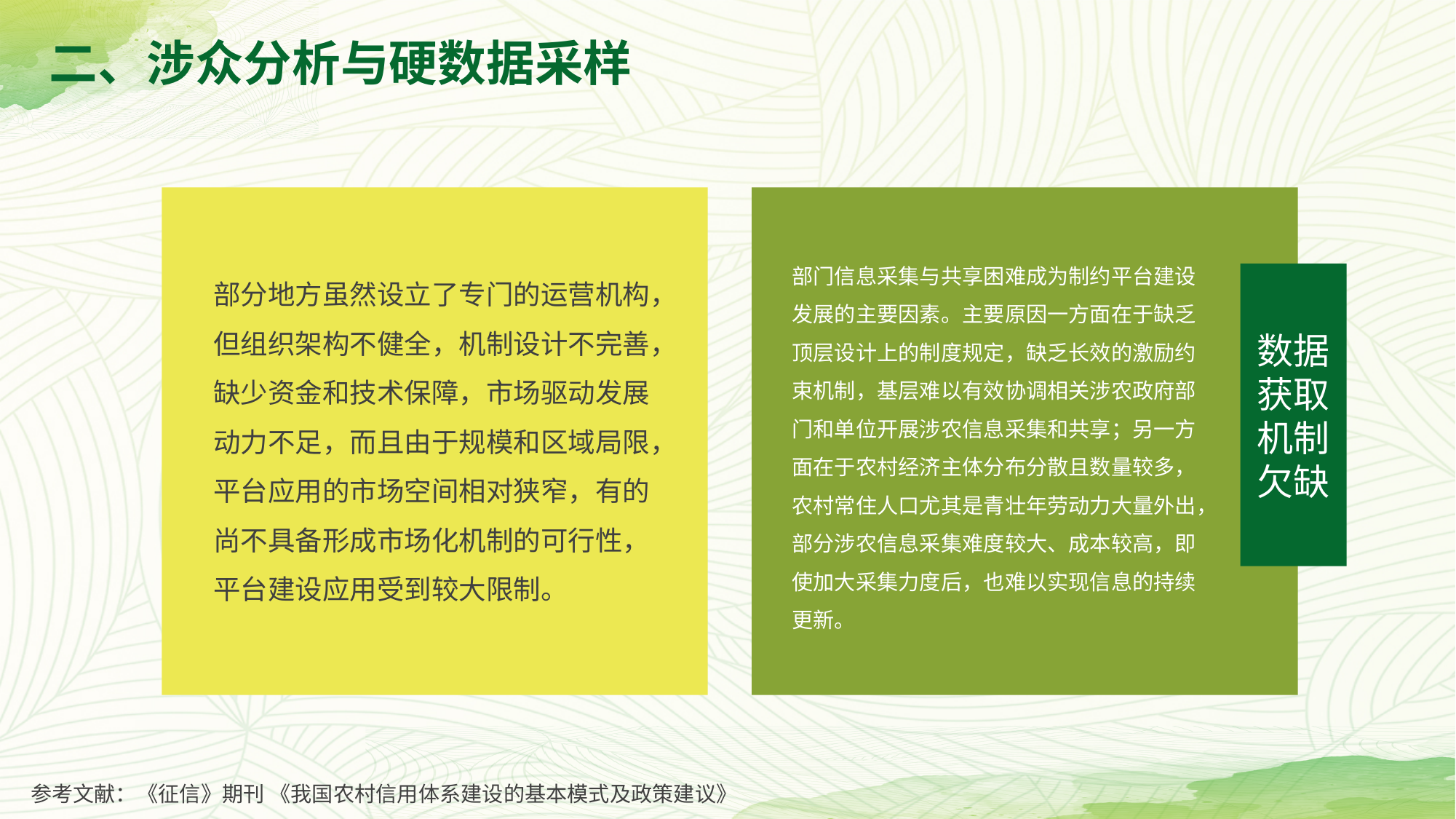

二、涉众分析与硬数据采样

部门信息采集与共享困难成为制约平台建设发展的主要因素。主要原因一方面在于缺乏顶层设计上的制度规定，缺乏长效的激励约束机制，基层难以有效协调相关涉农政府部门和单位开展涉农信息采集和共享；另一方面在于农村经济主体分布分散且数量较多，农村常住人口尤其是青壮年劳动力大量外出，部分涉农信息采集难度较大、成本较高，即使加大采集力度后，也难以实现信息的持续更新。
数据获取机制欠缺
部分地方虽然设立了专门的运营机构，但组织架构不健全，机制设计不完善，缺少资金和技术保障，市场驱动发展动力不足，而且由于规模和区域局限，平台应用的市场空间相对狭窄，有的尚不具备形成市场化机制的可行性，平台建设应用受到较大限制。
参考文献：《征信》期刊 《我国农村信用体系建设的基本模式及政策建议》